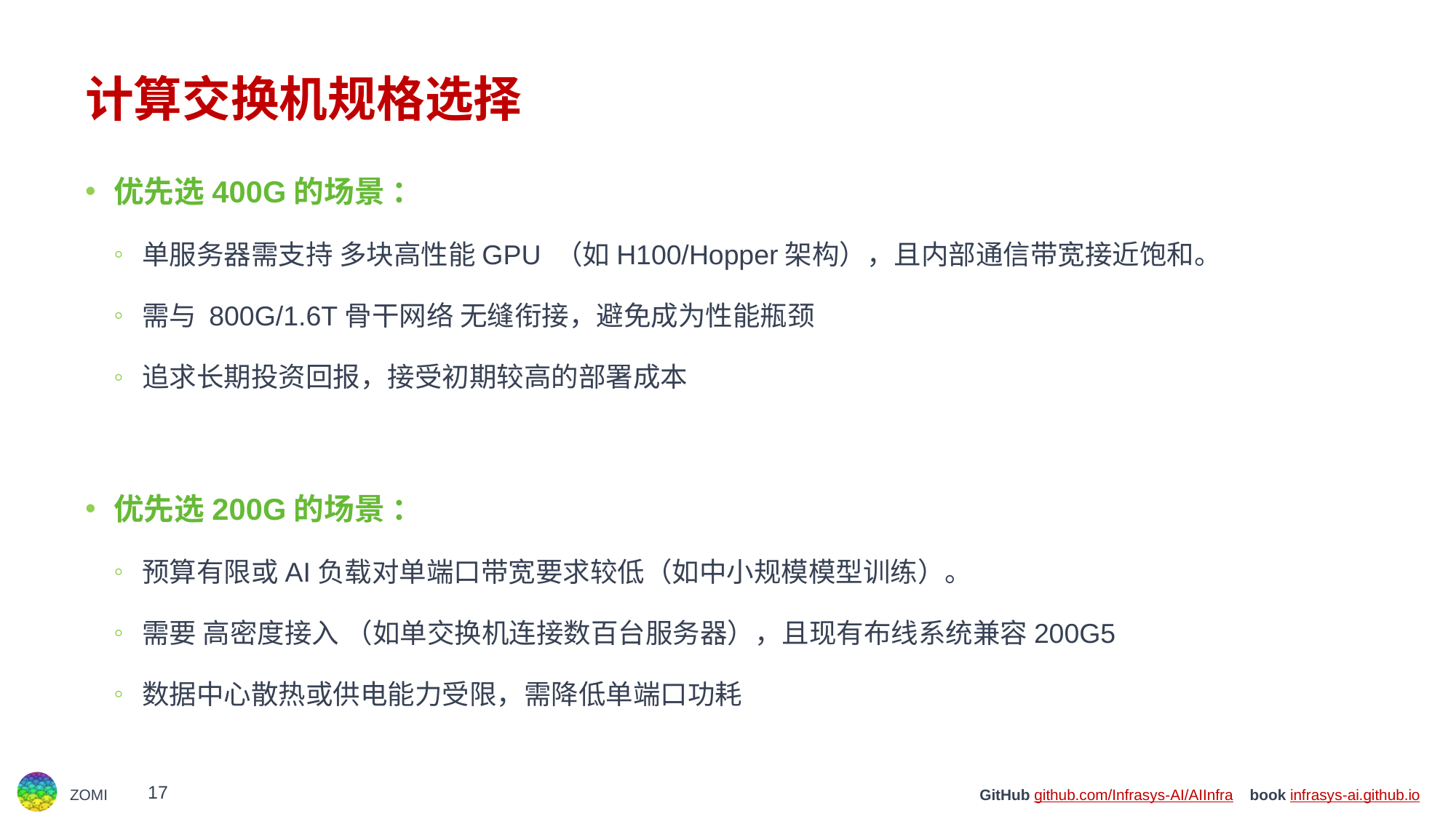

# 计算交换机规格选择
优先选400G的场景 ：
单服务器需支持 多块高性能GPU （如H100/Hopper架构），且内部通信带宽接近饱和。
需与 800G/1.6T骨干网络 无缝衔接，避免成为性能瓶颈
追求长期投资回报，接受初期较高的部署成本

优先选200G的场景 ：
预算有限或AI负载对单端口带宽要求较低（如中小规模模型训练）。
需要 高密度接入 （如单交换机连接数百台服务器），且现有布线系统兼容200G5
数据中心散热或供电能力受限，需降低单端口功耗